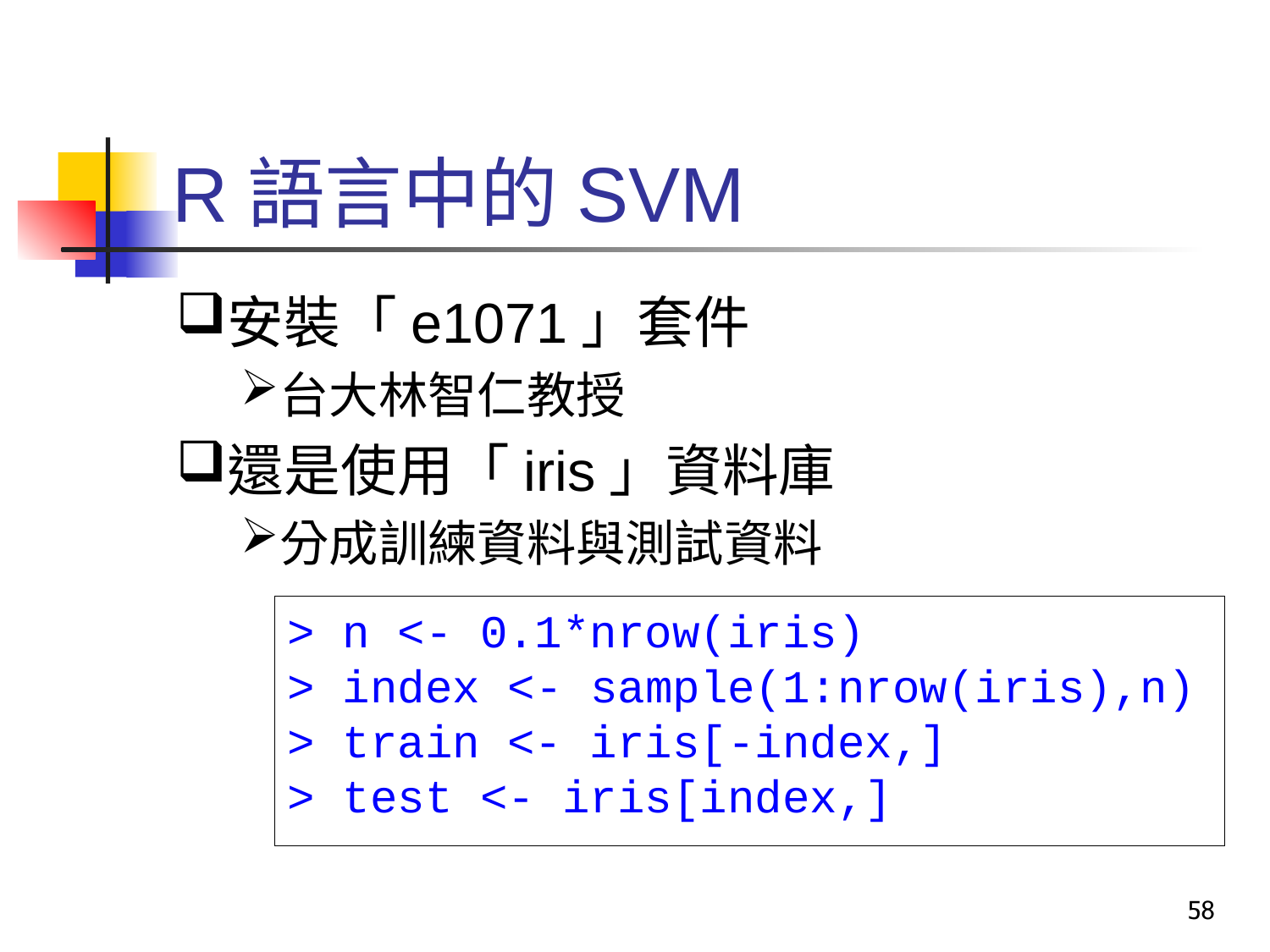

# R語言中的SVM
安裝「e1071」套件
台大林智仁教授
還是使用「iris」資料庫
分成訓練資料與測試資料
> n <- 0.1*nrow(iris)
> index <- sample(1:nrow(iris),n)
> train <- iris[-index,]
> test <- iris[index,]
58